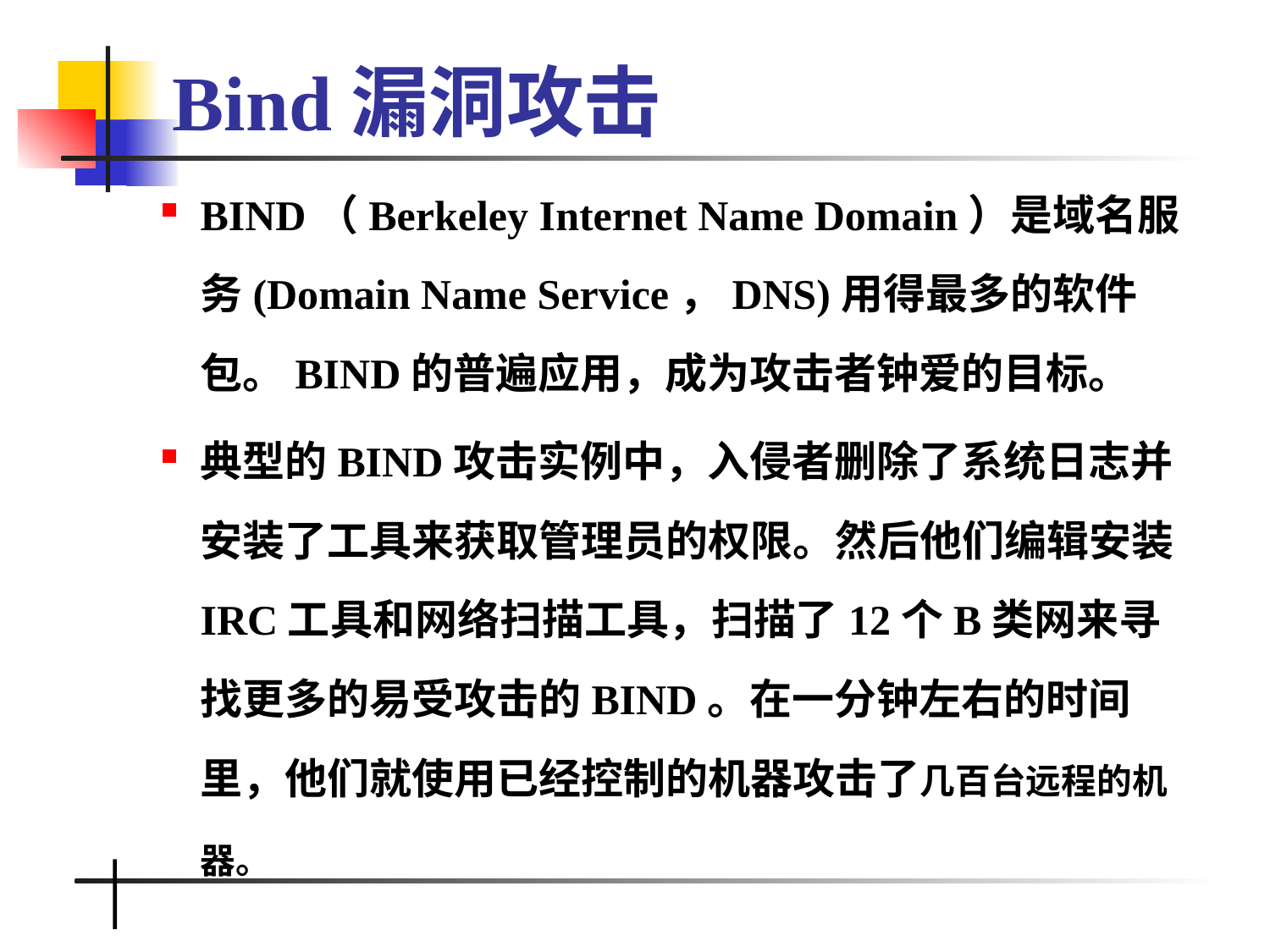

# Bind漏洞攻击
BIND（Berkeley Internet Name Domain）是域名服务(Domain Name Service，DNS)用得最多的软件包。BIND的普遍应用，成为攻击者钟爱的目标。
典型的BIND攻击实例中，入侵者删除了系统日志并安装了工具来获取管理员的权限。然后他们编辑安装IRC工具和网络扫描工具，扫描了12个B类网来寻找更多的易受攻击的BIND。在一分钟左右的时间里，他们就使用已经控制的机器攻击了几百台远程的机器。